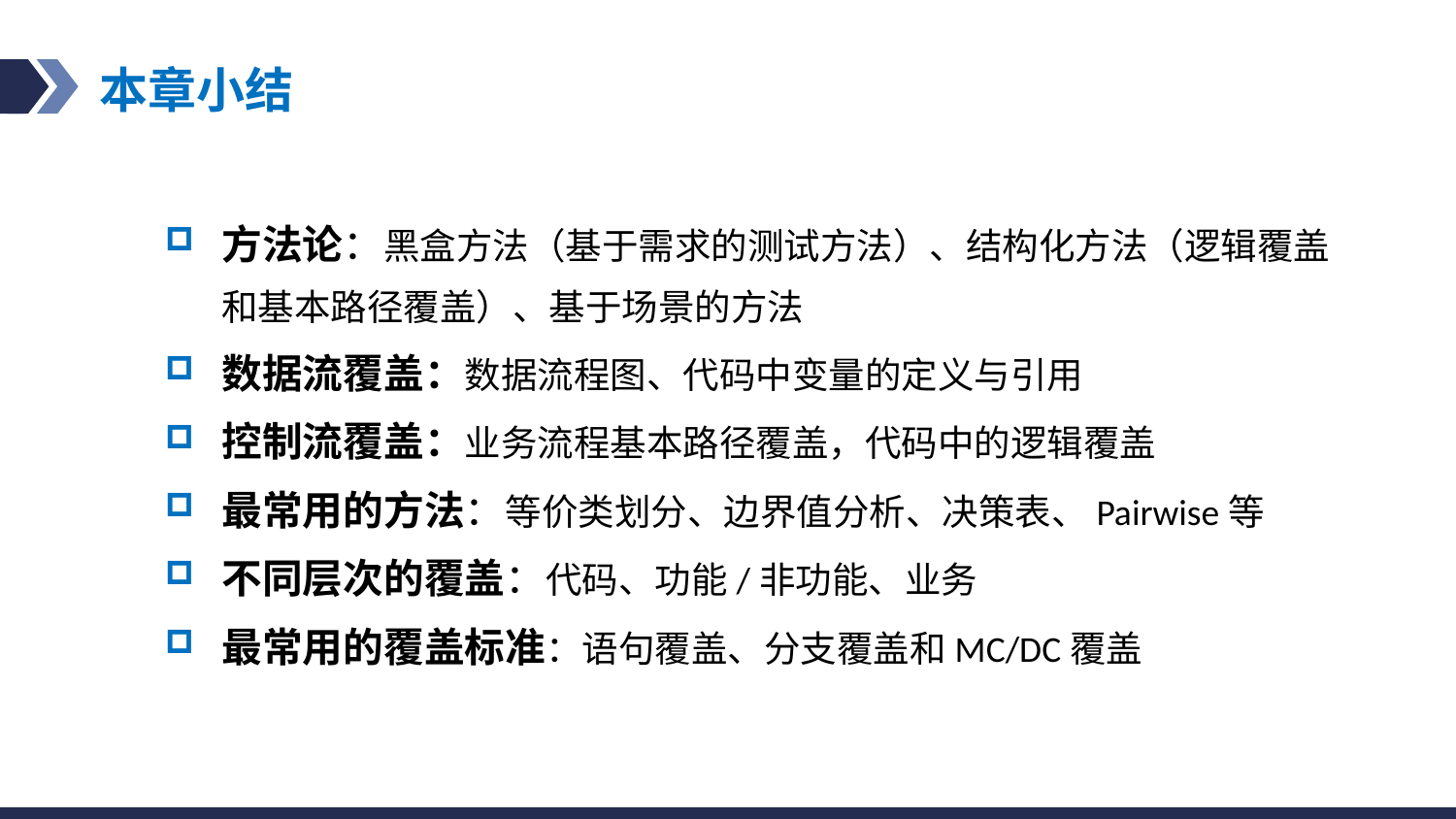

# 本章小结
方法论：黑盒方法（基于需求的测试方法）、结构化方法（逻辑覆盖和基本路径覆盖）、基于场景的方法
数据流覆盖：数据流程图、代码中变量的定义与引用
控制流覆盖：业务流程基本路径覆盖，代码中的逻辑覆盖
最常用的方法：等价类划分、边界值分析、决策表、Pairwise等
不同层次的覆盖：代码、功能/非功能、业务
最常用的覆盖标准：语句覆盖、分支覆盖和MC/DC覆盖